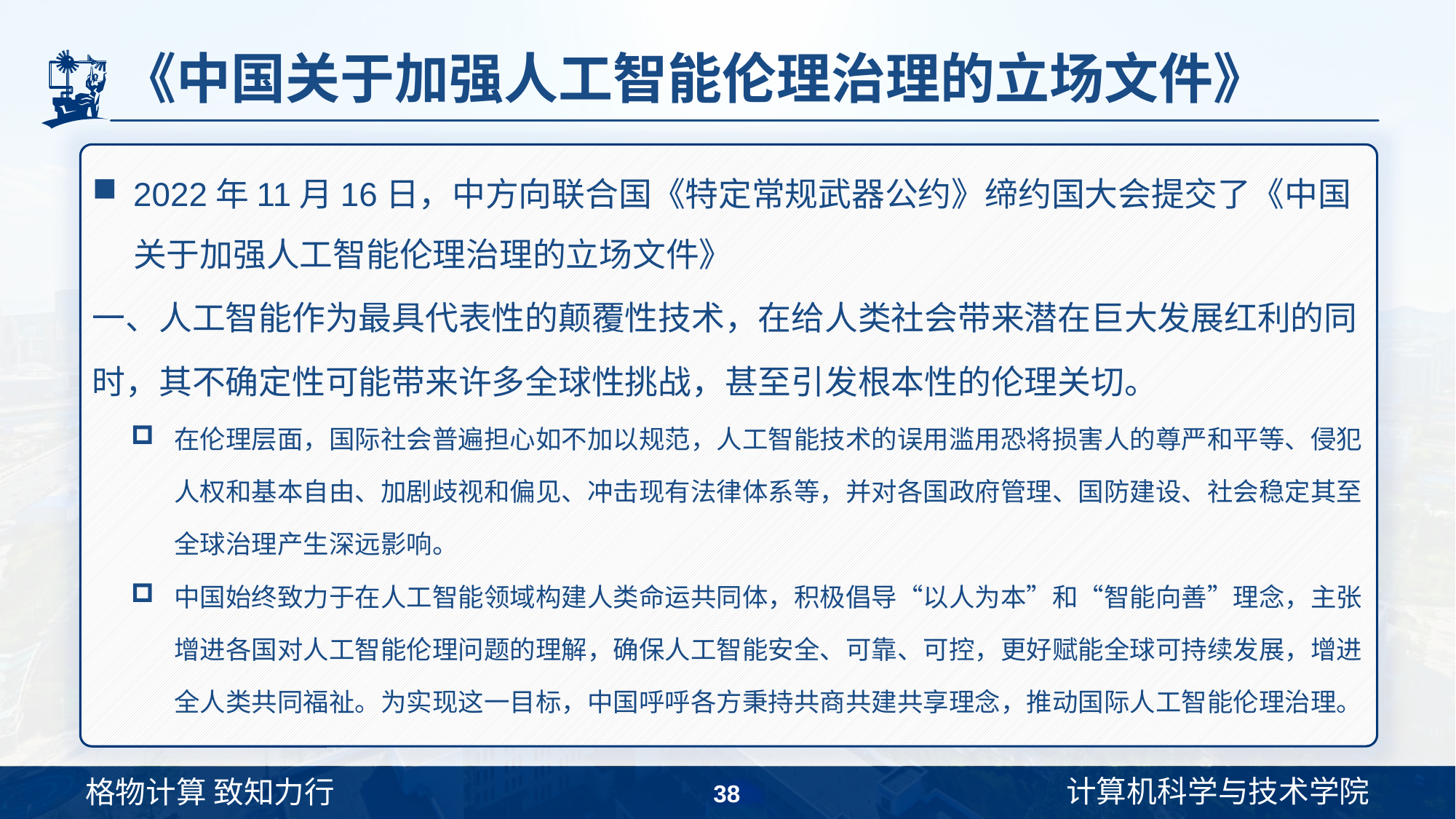

# 《中国关于加强人工智能伦理治理的立场文件》
2022年11月16日，中方向联合国《特定常规武器公约》缔约国大会提交了《中国关于加强人工智能伦理治理的立场文件》
一、人工智能作为最具代表性的颠覆性技术，在给人类社会带来潜在巨大发展红利的同时，其不确定性可能带来许多全球性挑战，甚至引发根本性的伦理关切。
在伦理层面，国际社会普遍担心如不加以规范，人工智能技术的误用滥用恐将损害人的尊严和平等、侵犯人权和基本自由、加剧歧视和偏见、冲击现有法律体系等，并对各国政府管理、国防建设、社会稳定其至全球治理产生深远影响。
中国始终致力于在人工智能领域构建人类命运共同体，积极倡导“以人为本”和“智能向善”理念，主张增进各国对人工智能伦理问题的理解，确保人工智能安全、可靠、可控，更好赋能全球可持续发展，增进全人类共同福祉。为实现这一目标，中国呼呼各方秉持共商共建共享理念，推动国际人工智能伦理治理。
38